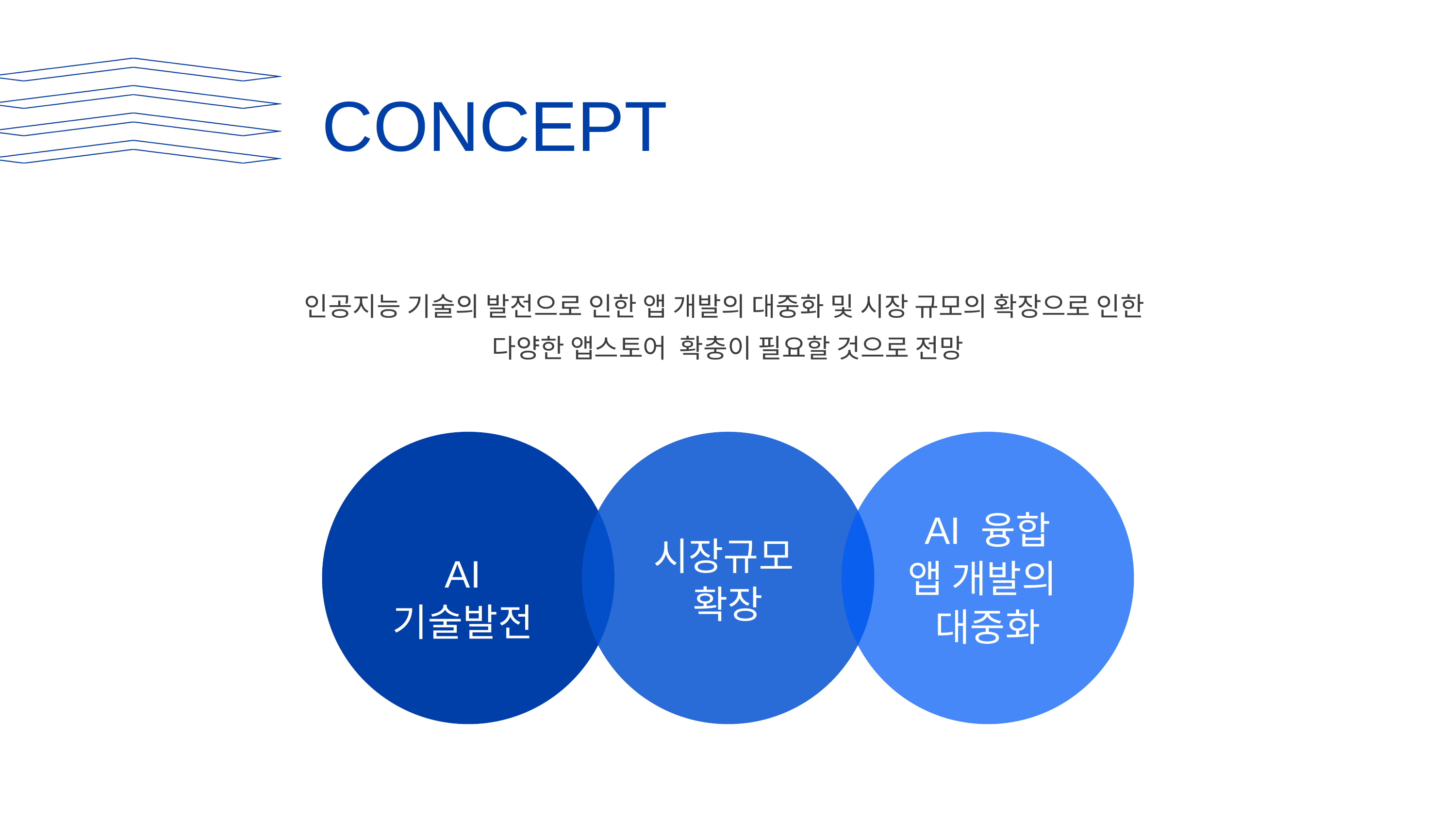

CONCEPT
인공지능 기술의 발전으로 인한 앱 개발의 대중화 및 시장 규모의 확장으로 인한
다양한 앱스토어  확충이 필요할 것으로 전망

AI 융합
앱 개발의
대중화
시장규모
확장
AI 기술발전